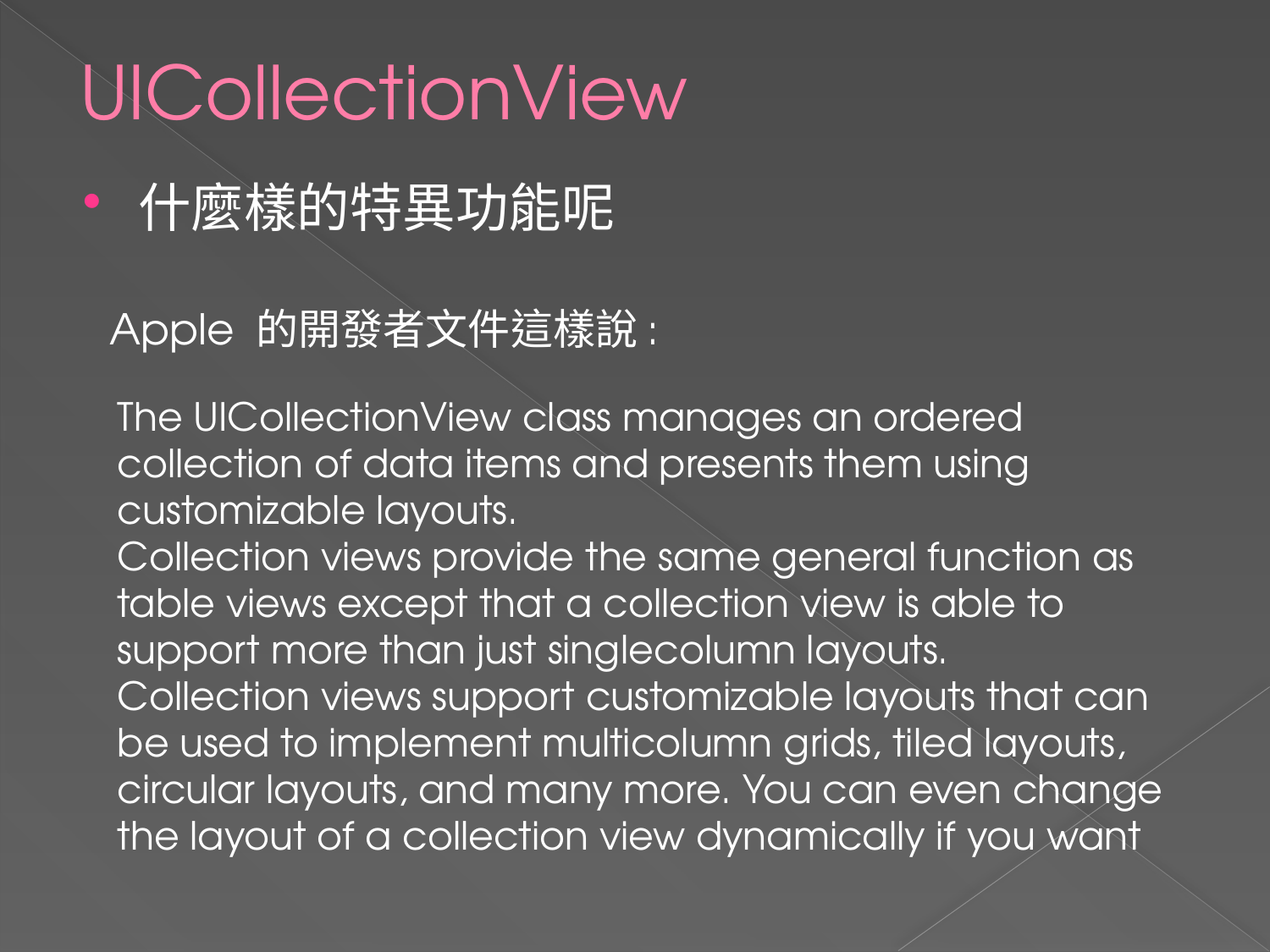

# UICollectionView
什麼樣的特異功能呢
Apple 的開發者文件這樣說:
The UICollectionView class manages an ordered collection of data items and presents them using customizable layouts.
Collection views provide the same general function as table views except that a collection view is able to support more than just single­column layouts.
Collection views support customizable layouts that can be used to implement multi­column grids, tiled layouts, circular layouts, and many more. You can even change the layout of a collection view dynamically if you want